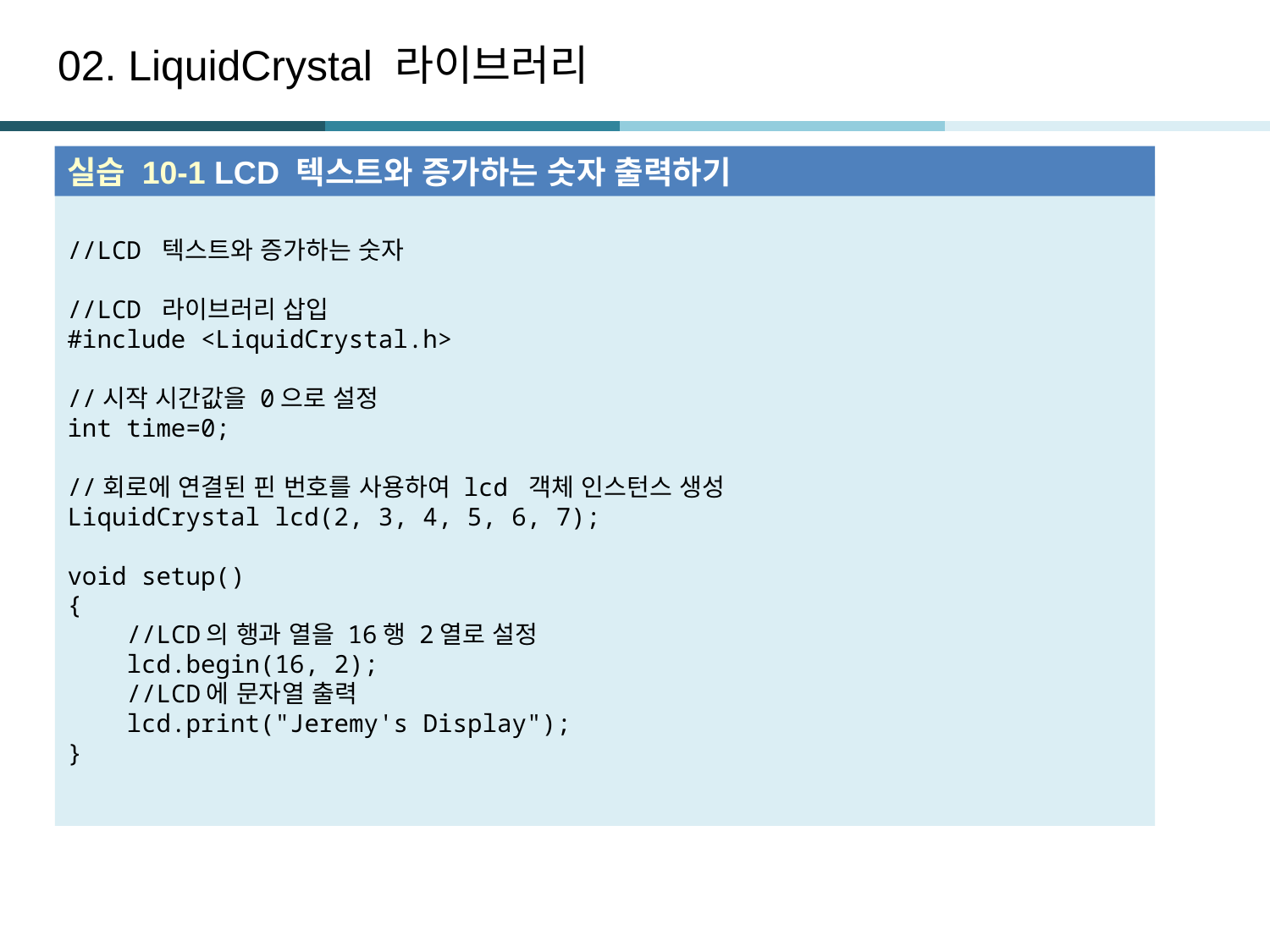

# 02. LiquidCrystal 라이브러리
실습 10-1 LCD 텍스트와 증가하는 숫자 출력하기

//LCD 텍스트와 증가하는 숫자

//LCD 라이브러리 삽입
#include <LiquidCrystal.h>

//시작 시간값을 0으로 설정
int time=0;

//회로에 연결된 핀 번호를 사용하여 lcd 객체 인스턴스 생성
LiquidCrystal lcd(2, 3, 4, 5, 6, 7);

void setup()
{
    //LCD의 행과 열을 16행 2열로 설정
    lcd.begin(16, 2);
    //LCD에 문자열 출력
    lcd.print("Jeremy's Display");
}